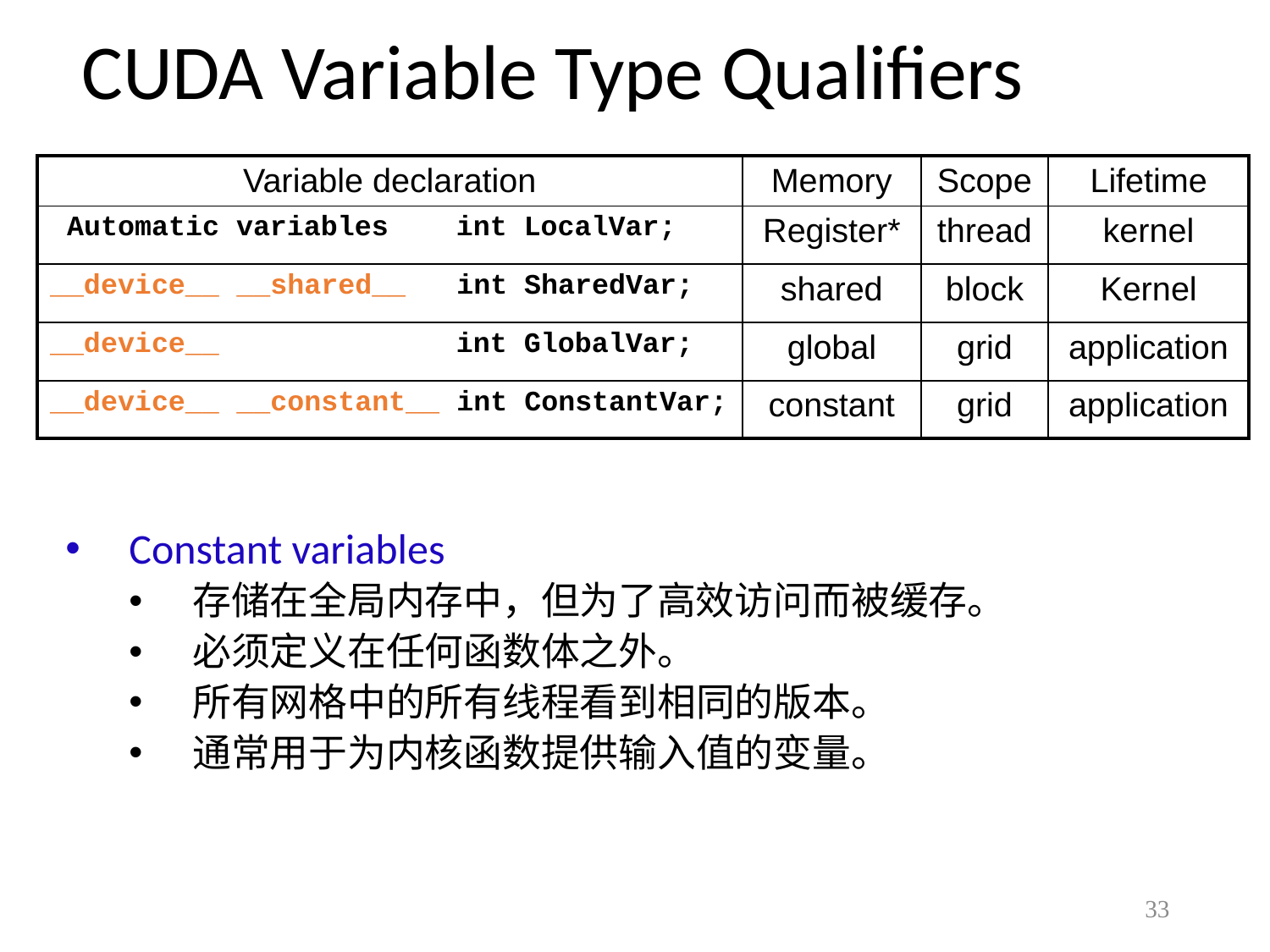

# CUDA Variable Type Qualifiers
| Variable declaration | Memory | Scope | Lifetime |
| --- | --- | --- | --- |
| Automatic variables int LocalVar; | Register\* | thread | kernel |
| \_\_device\_\_ \_\_shared\_\_ int SharedVar; | shared | block | Kernel |
| \_\_device\_\_ int GlobalVar; | global | grid | application |
| \_\_device\_\_ \_\_constant\_\_ int ConstantVar; | constant | grid | application |

Constant variables
存储在全局内存中，但为了高效访问而被缓存。
必须定义在任何函数体之外。
所有网格中的所有线程看到相同的版本。
通常用于为内核函数提供输入值的变量。
33